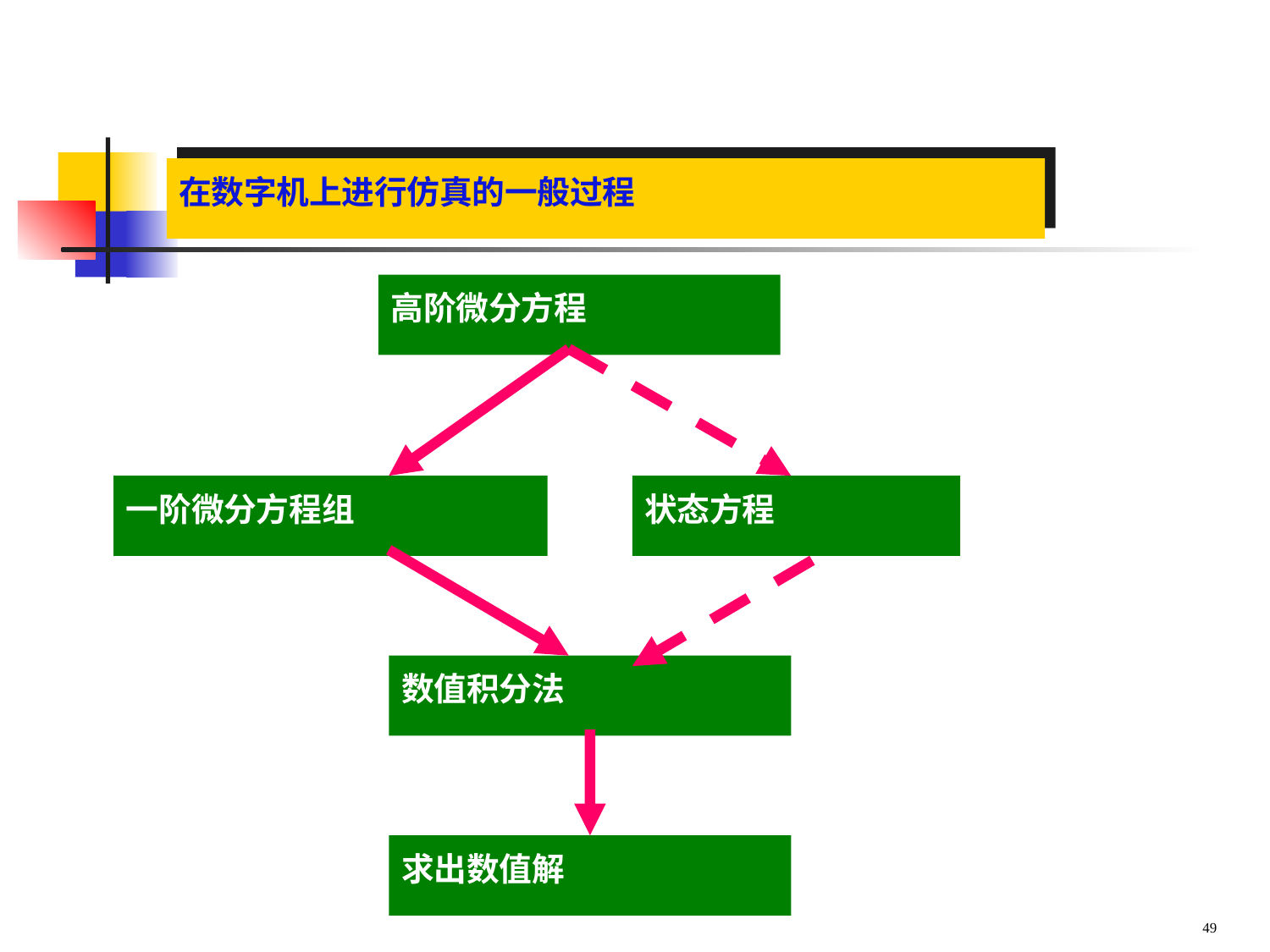

在数字机上进行仿真的一般过程
高阶微分方程

一阶微分方程组
状态方程

数值积分法

求出数值解
49